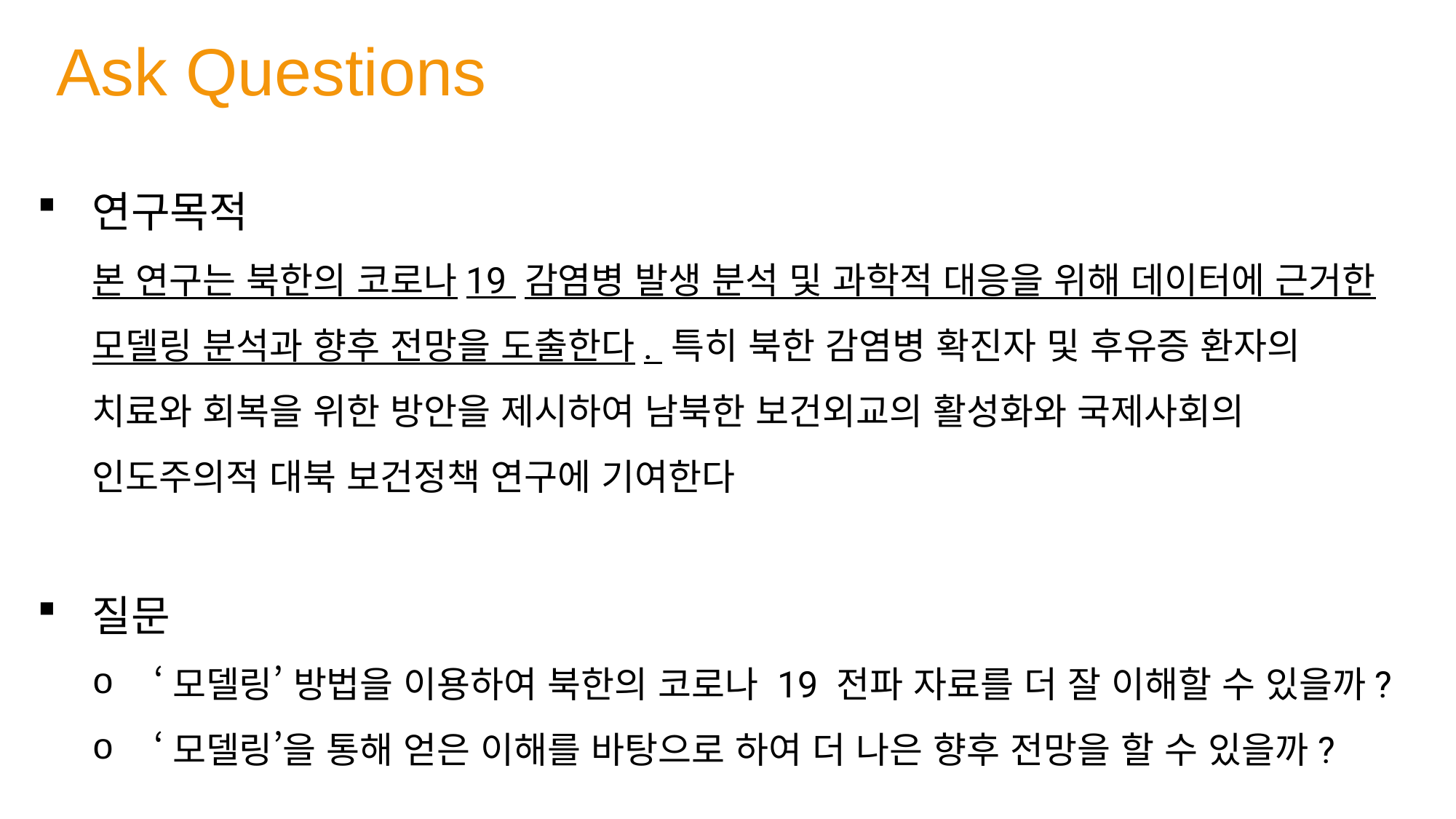

Ask Questions
연구목적
본 연구는 북한의 코로나19 감염병 발생 분석 및 과학적 대응을 위해 데이터에 근거한 모델링 분석과 향후 전망을 도출한다. 특히 북한 감염병 확진자 및 후유증 환자의 치료와 회복을 위한 방안을 제시하여 남북한 보건외교의 활성화와 국제사회의 인도주의적 대북 보건정책 연구에 기여한다

질문
‘모델링’ 방법을 이용하여 북한의 코로나 19 전파 자료를 더 잘 이해할 수 있을까?
‘모델링’을 통해 얻은 이해를 바탕으로 하여 더 나은 향후 전망을 할 수 있을까?